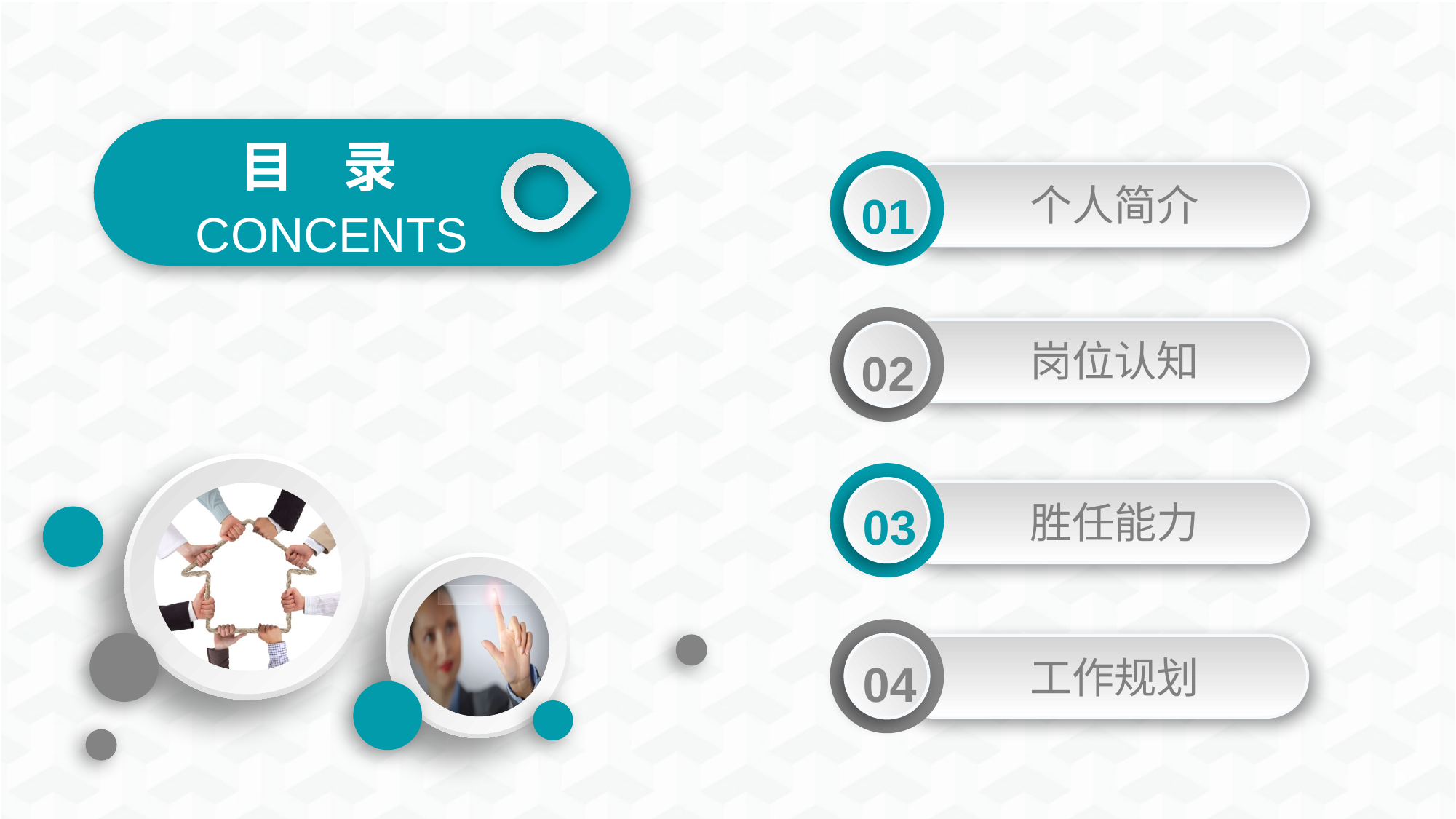

目    录

01

个人简介
CONCENTS

02

岗位认知

03

胜任能力

04

工作规划